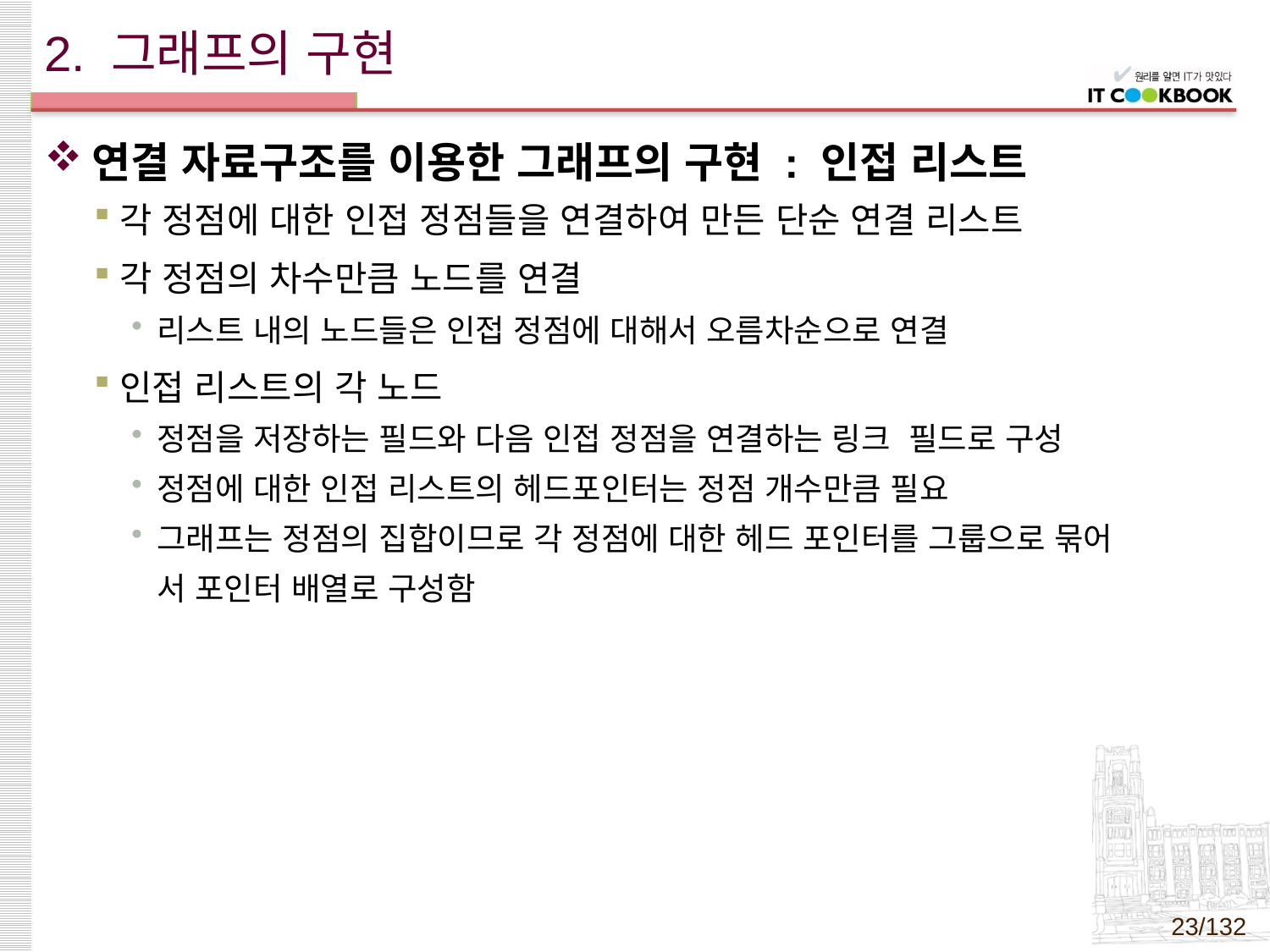

# 2. 그래프의 구현
연결 자료구조를 이용한 그래프의 구현 : 인접 리스트
각 정점에 대한 인접 정점들을 연결하여 만든 단순 연결 리스트
각 정점의 차수만큼 노드를 연결
리스트 내의 노드들은 인접 정점에 대해서 오름차순으로 연결
인접 리스트의 각 노드
정점을 저장하는 필드와 다음 인접 정점을 연결하는 링크  필드로 구성
정점에 대한 인접 리스트의 헤드포인터는 정점 개수만큼 필요
그래프는 정점의 집합이므로 각 정점에 대한 헤드 포인터를 그룹으로 묶어
  서 포인터 배열로 구성함